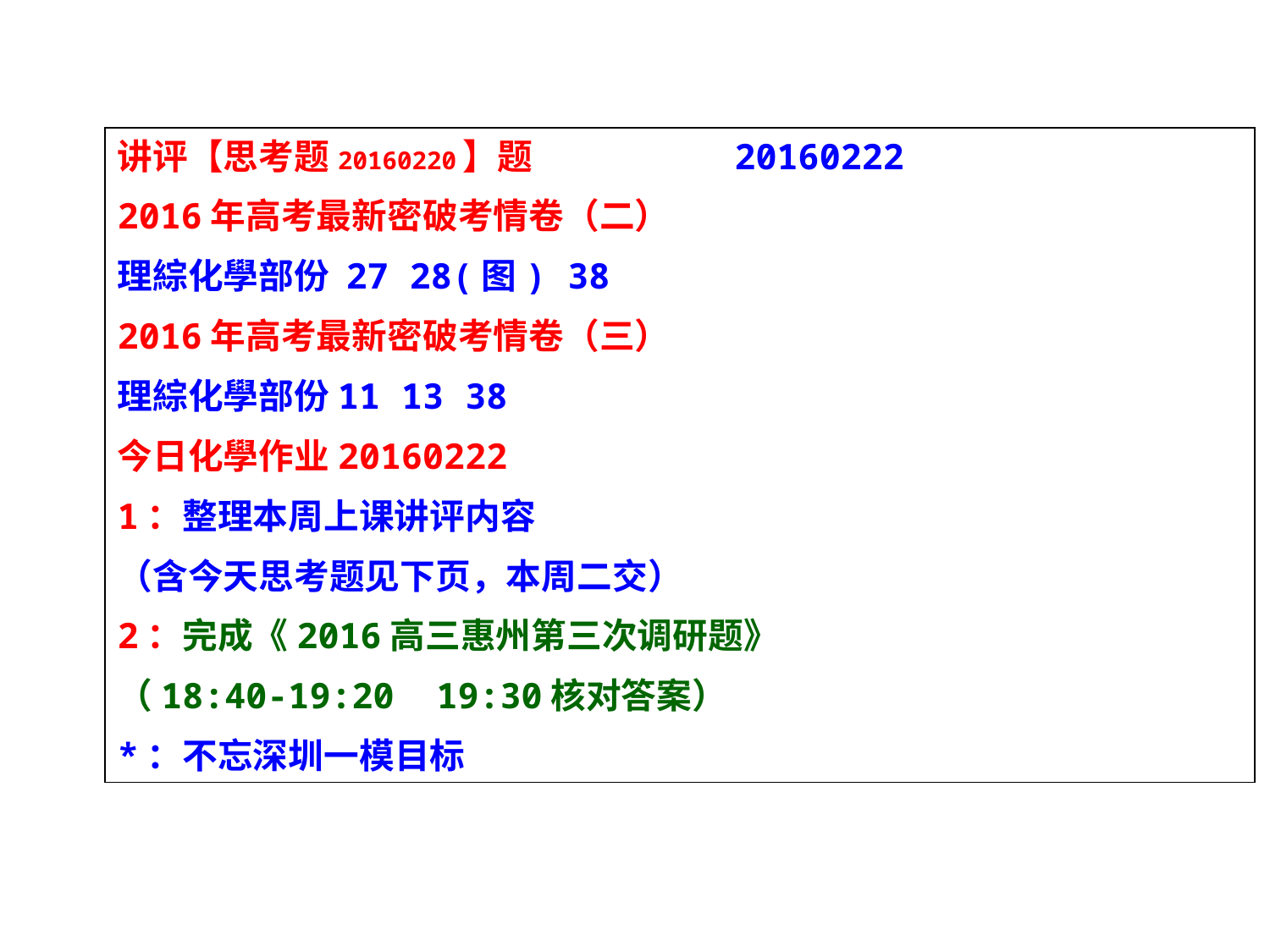

讲评【思考题20160220】题                        20160222
2016年高考最新密破考情卷（二）
理綜化學部份 27 28(图) 38
2016年高考最新密破考情卷（三）
理綜化學部份11 13 38
今日化學作业20160222
1：整理本周上课讲评内容
（含今天思考题见下页，本周二交）
2：完成《2016高三惠州第三次调研题》
（18:40-19:20  19:30核对答案）
*：不忘深圳一模目标